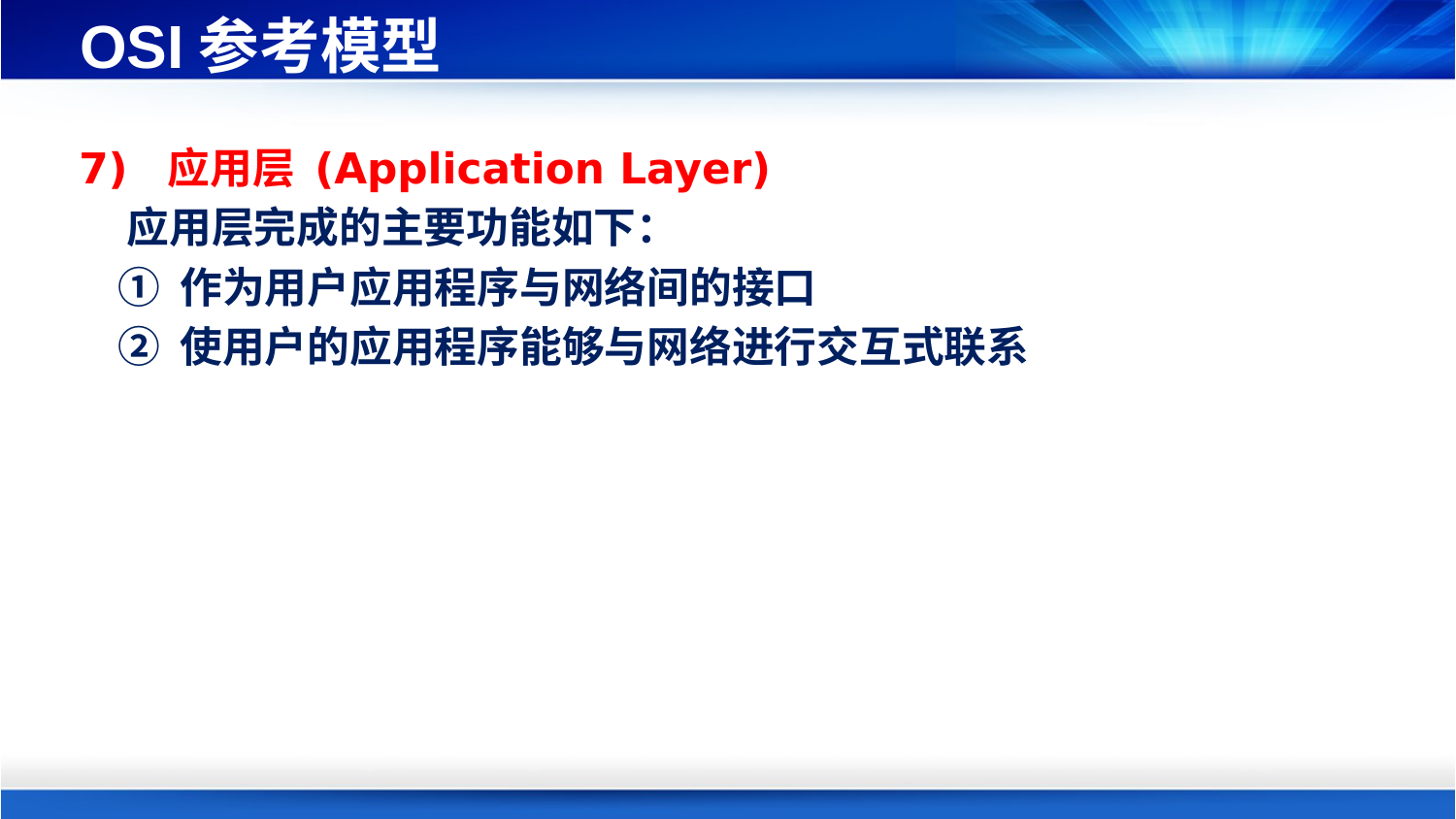

# OSI参考模型
7)  应用层 (Application Layer)
      应用层完成的主要功能如下：
    ① 作为用户应用程序与网络间的接口
    ② 使用户的应用程序能够与网络进行交互式联系